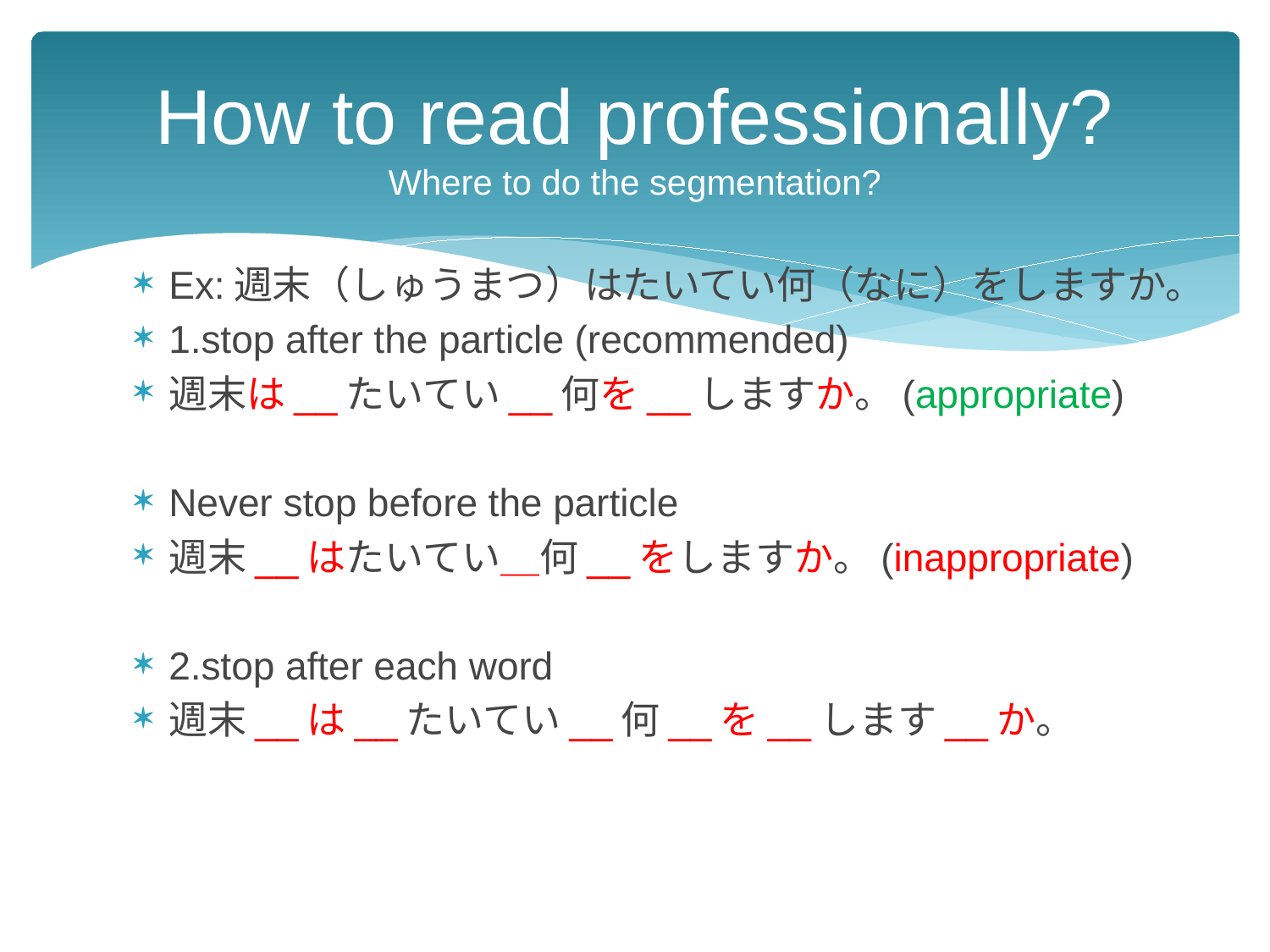

# How to read professionally? Where to do the segmentation?
Ex:週末（しゅうまつ）はたいてい何（なに）をしますか。
1.stop after the particle (recommended)
週末は__たいてい__何を__しますか。(appropriate)

Never stop before the particle
週末__はたいてい＿何__をしますか。(inappropriate)

2.stop after each word
週末__は__たいてい__何__を__します__か。